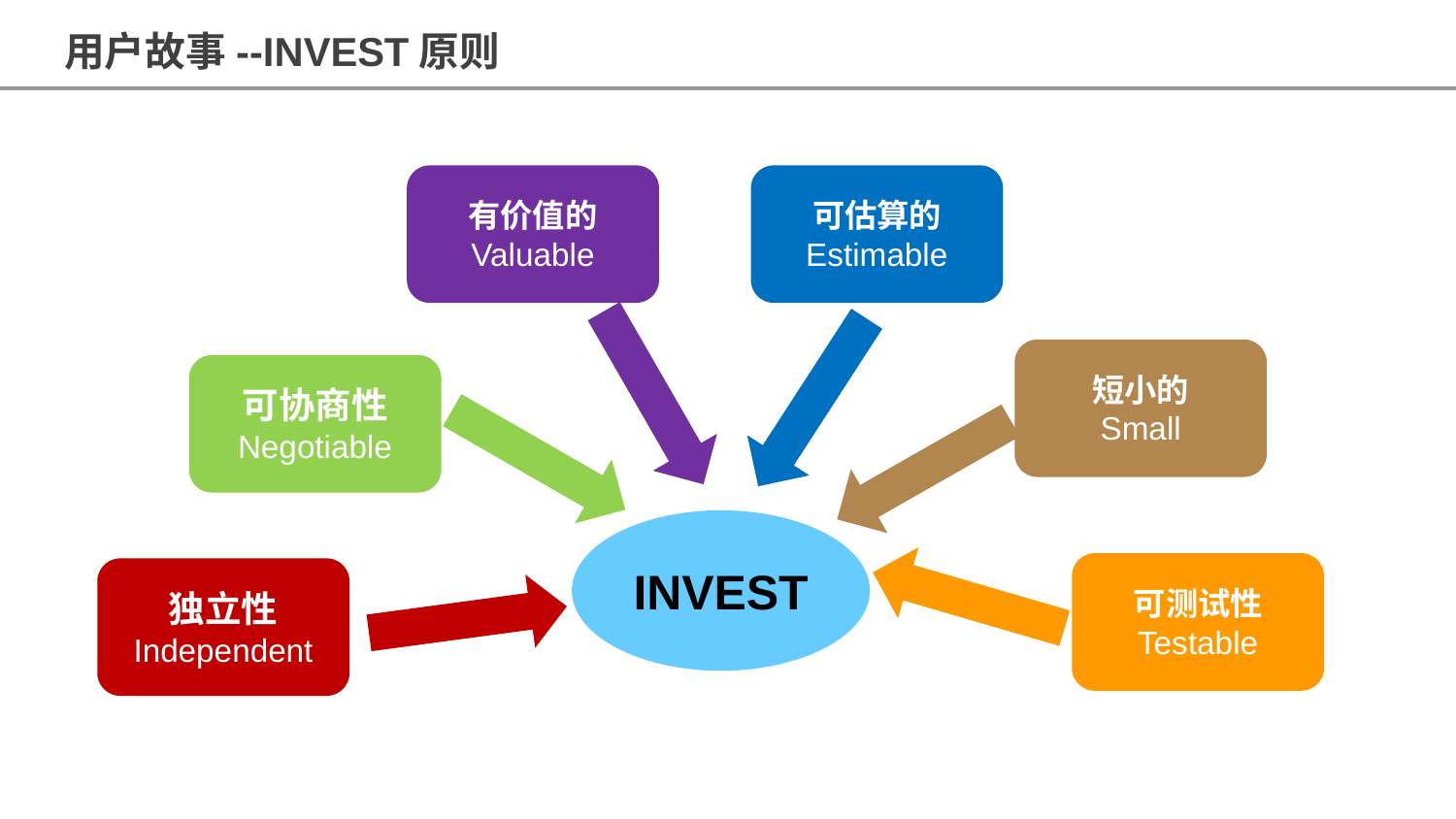

用户故事--INVEST原则
有价值的
Valuable
可估算的
Estimable
短小的
Small
可协商性
Negotiable

INVEST
可测试性
Testable
独立性
Independent